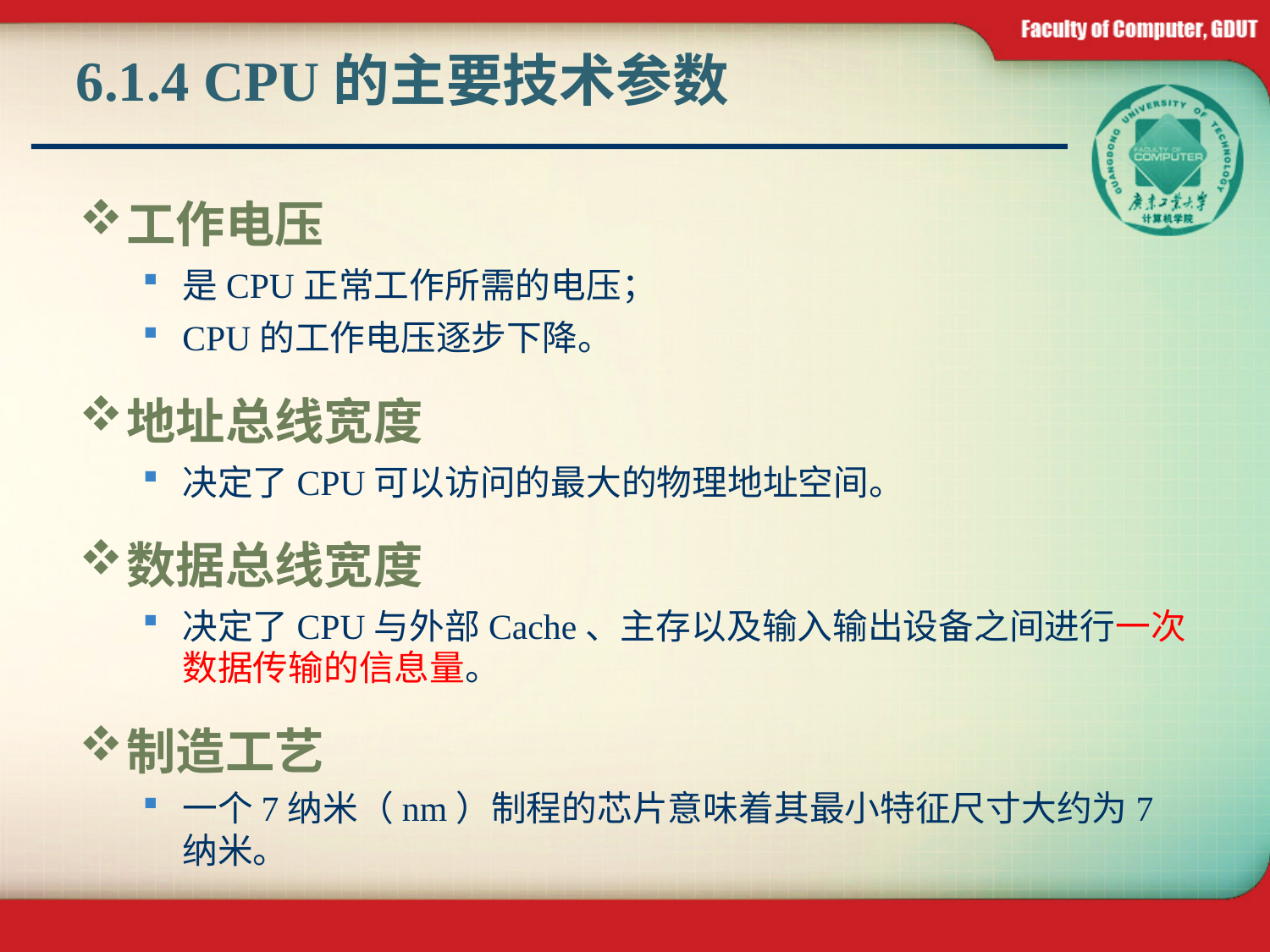

# 6.1.4 CPU的主要技术参数
工作电压
是CPU正常工作所需的电压；
CPU的工作电压逐步下降。
地址总线宽度
决定了CPU可以访问的最大的物理地址空间。
数据总线宽度
决定了CPU与外部Cache、主存以及输入输出设备之间进行一次数据传输的信息量。
制造工艺
一个7纳米（nm）制程的芯片意味着其最小特征尺寸大约为7纳米。